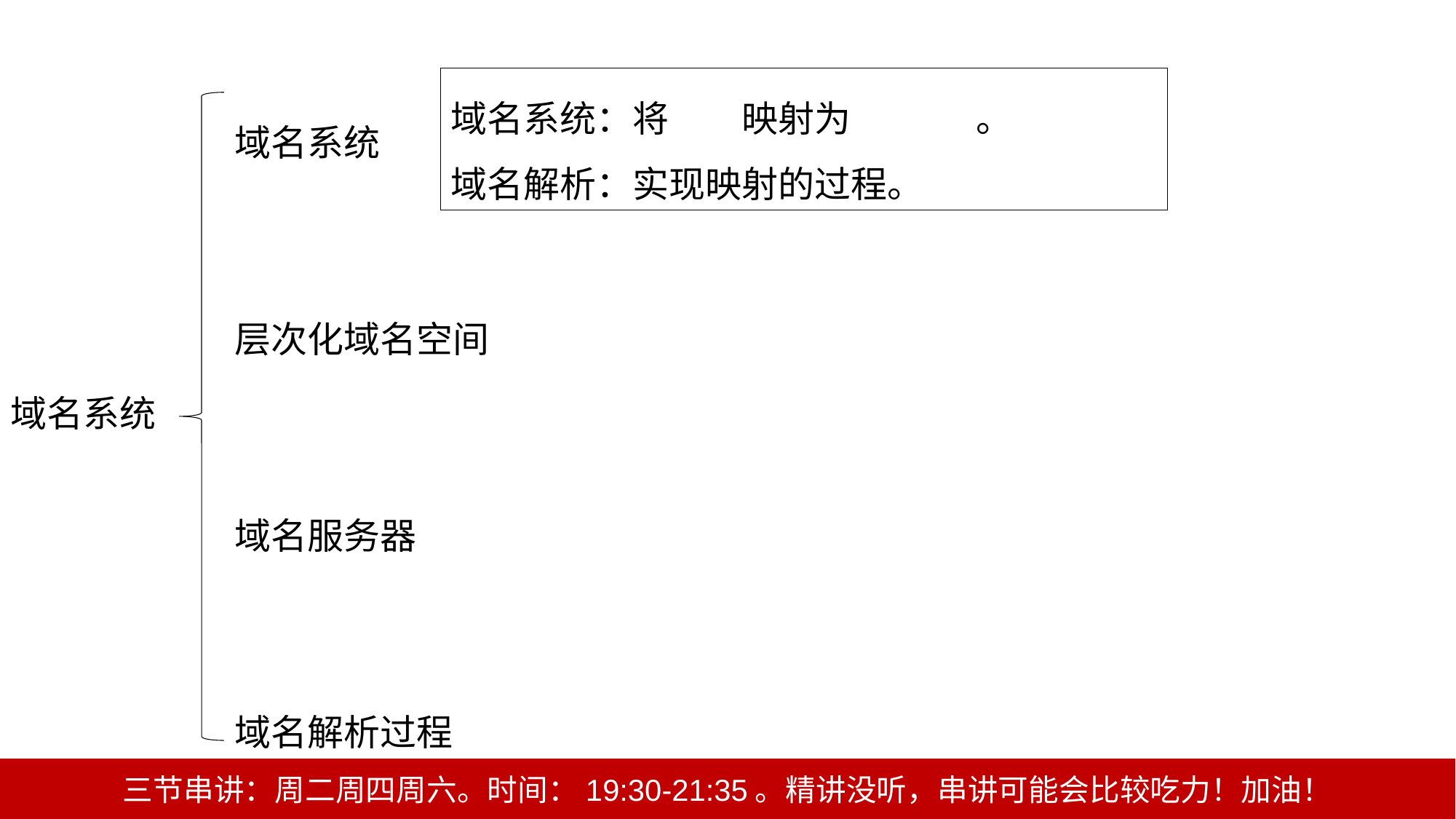

域名系统：将域名映射为IP地址。
域名解析：实现映射的过程。

域名系统

层次化域名空间

域名服务器

域名解析过程
域名系统